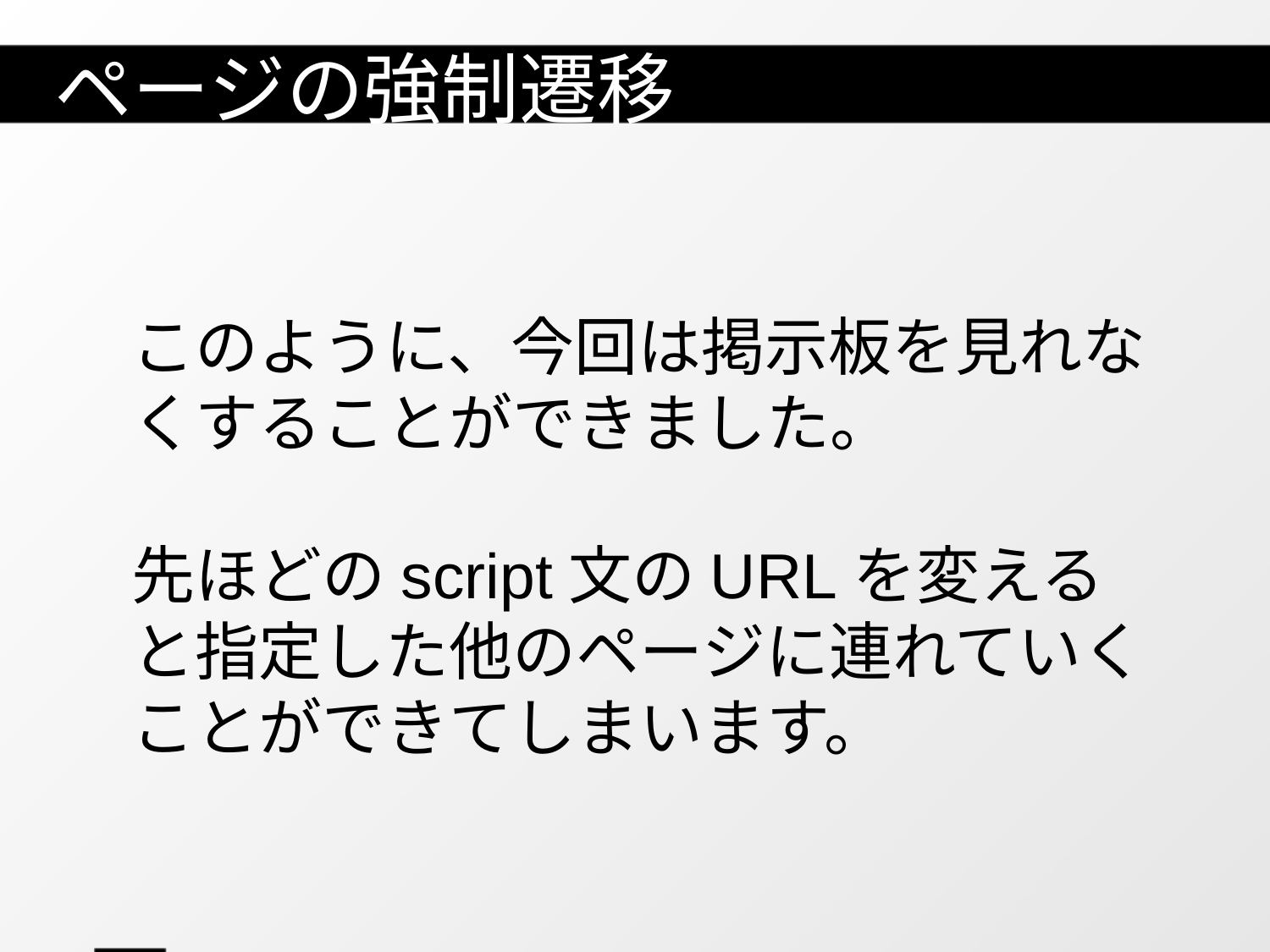

# ページの強制遷移
このように、今回は掲示板を見れなくすることができました。

先ほどのscript文のURLを変えると指定した他のページに連れていくことができてしまいます。